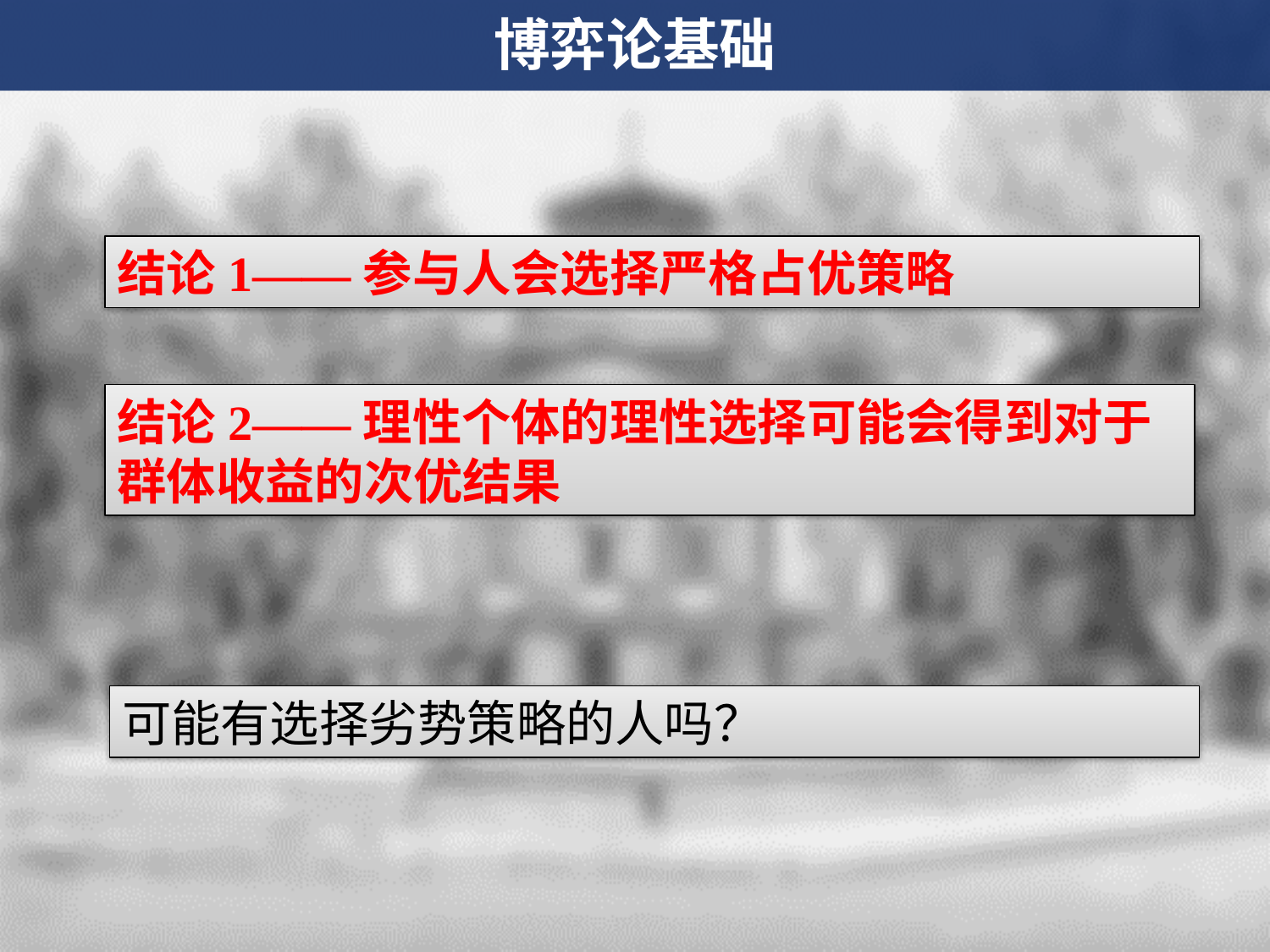

博弈论基础
结论1——参与人会选择严格占优策略
结论2——理性个体的理性选择可能会得到对于群体收益的次优结果
可能有选择劣势策略的人吗？